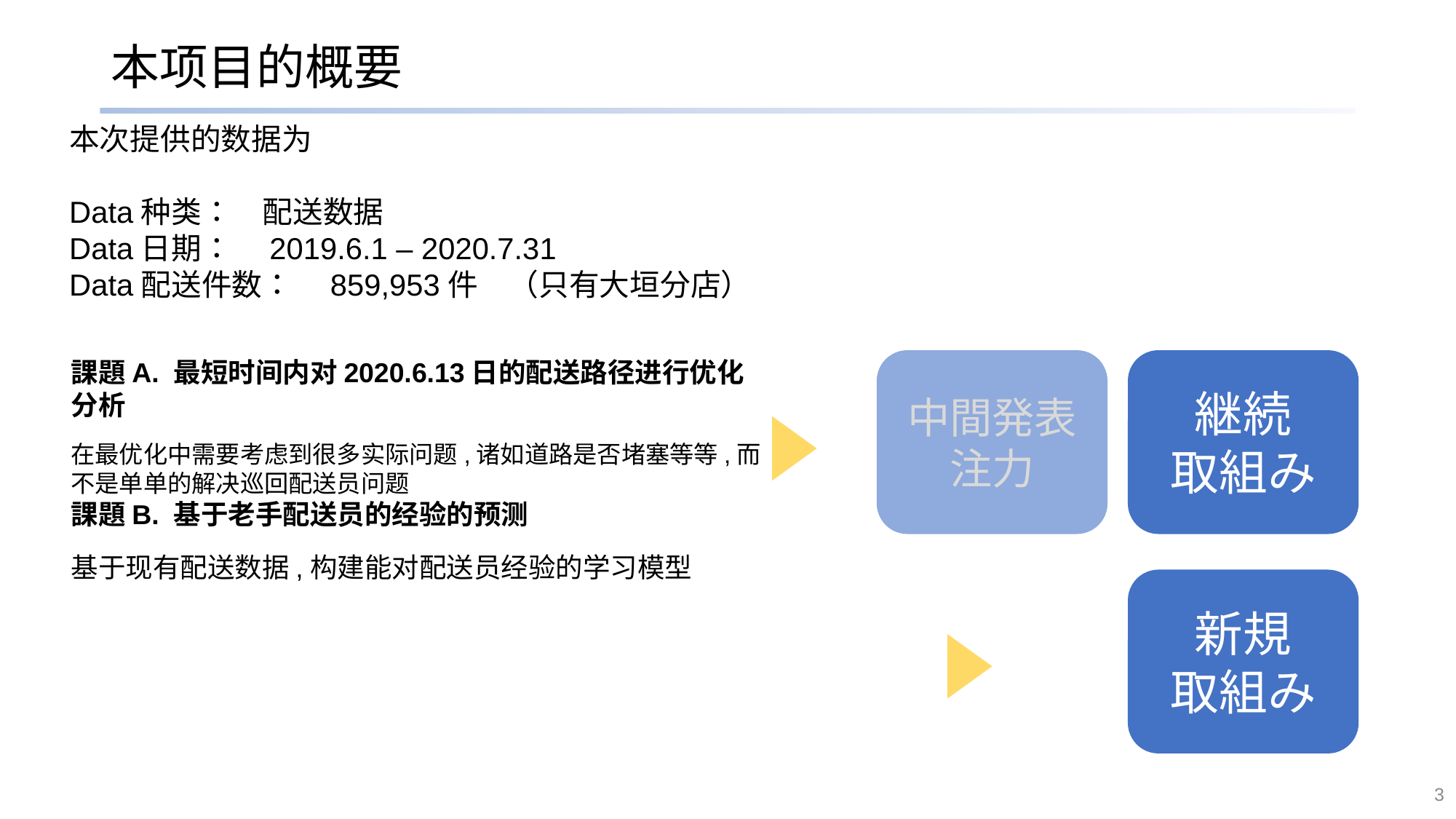

# 本项目的概要
本次提供的数据为

Data种类：　配送数据
Data日期：　2019.6.1 – 2020.7.31
Data配送件数：　859,953件　（只有大垣分店）
課題A. 最短时间内对2020.6.13日的配送路径进行优化分析
　
在最优化中需要考虑到很多实际问题,诸如道路是否堵塞等等,而不是单单的解决巡回配送员问题
課題B. 基于老手配送员的经验的预测
　
基于现有配送数据,构建能对配送员经验的学习模型
中間発表注力
継続
取組み

新規
取組み

3